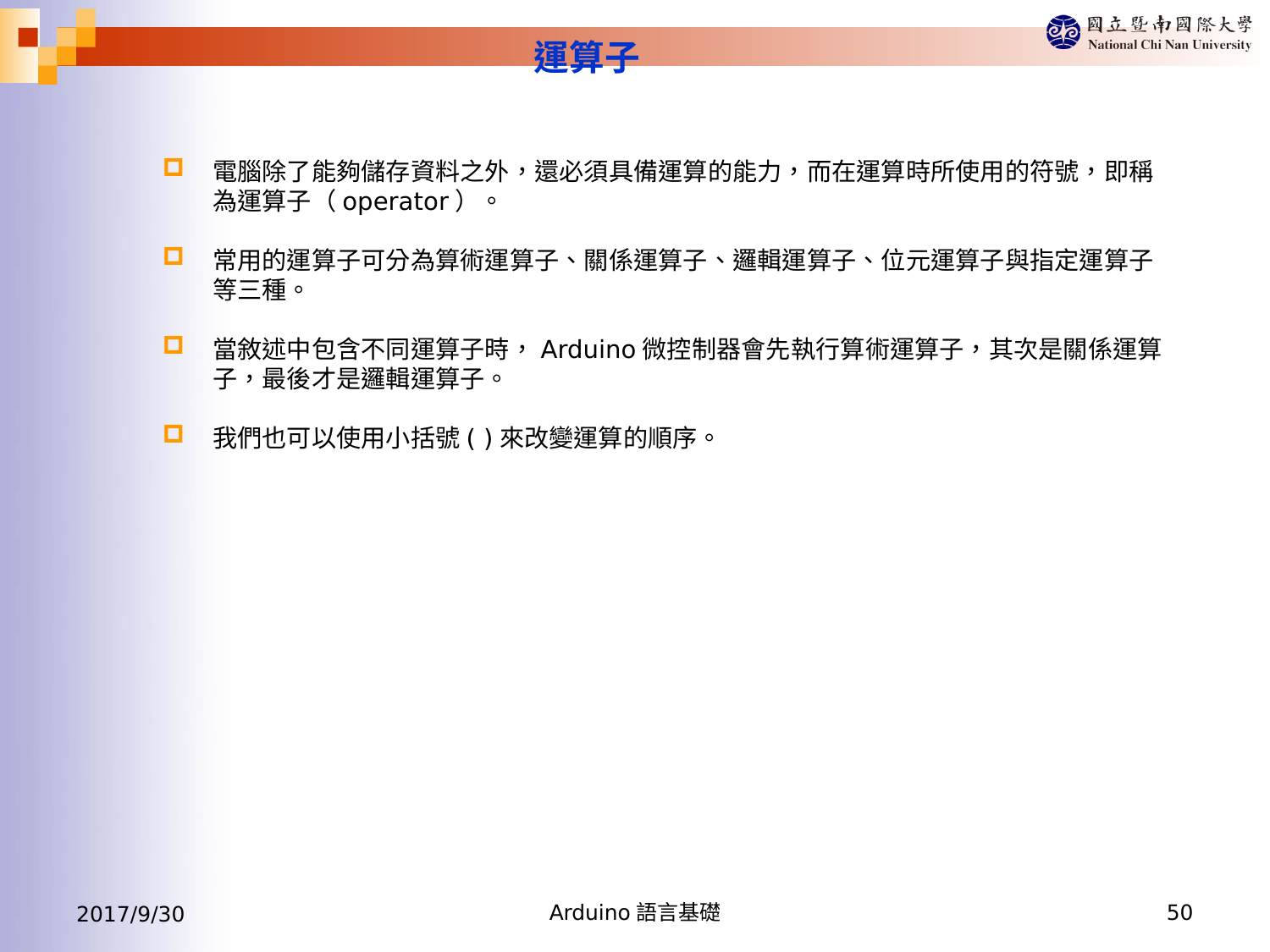

運算子
電腦除了能夠儲存資料之外，還必須具備運算的能力，而在運算時所使用的符號，即稱為運算子（operator）。

常用的運算子可分為算術運算子、關係運算子、邏輯運算子、位元運算子與指定運算子等三種。

當敘述中包含不同運算子時，Arduino微控制器會先執行算術運算子，其次是關係運算子，最後才是邏輯運算子。

我們也可以使用小括號( )來改變運算的順序。
2017/9/30
Arduino語言基礎
50